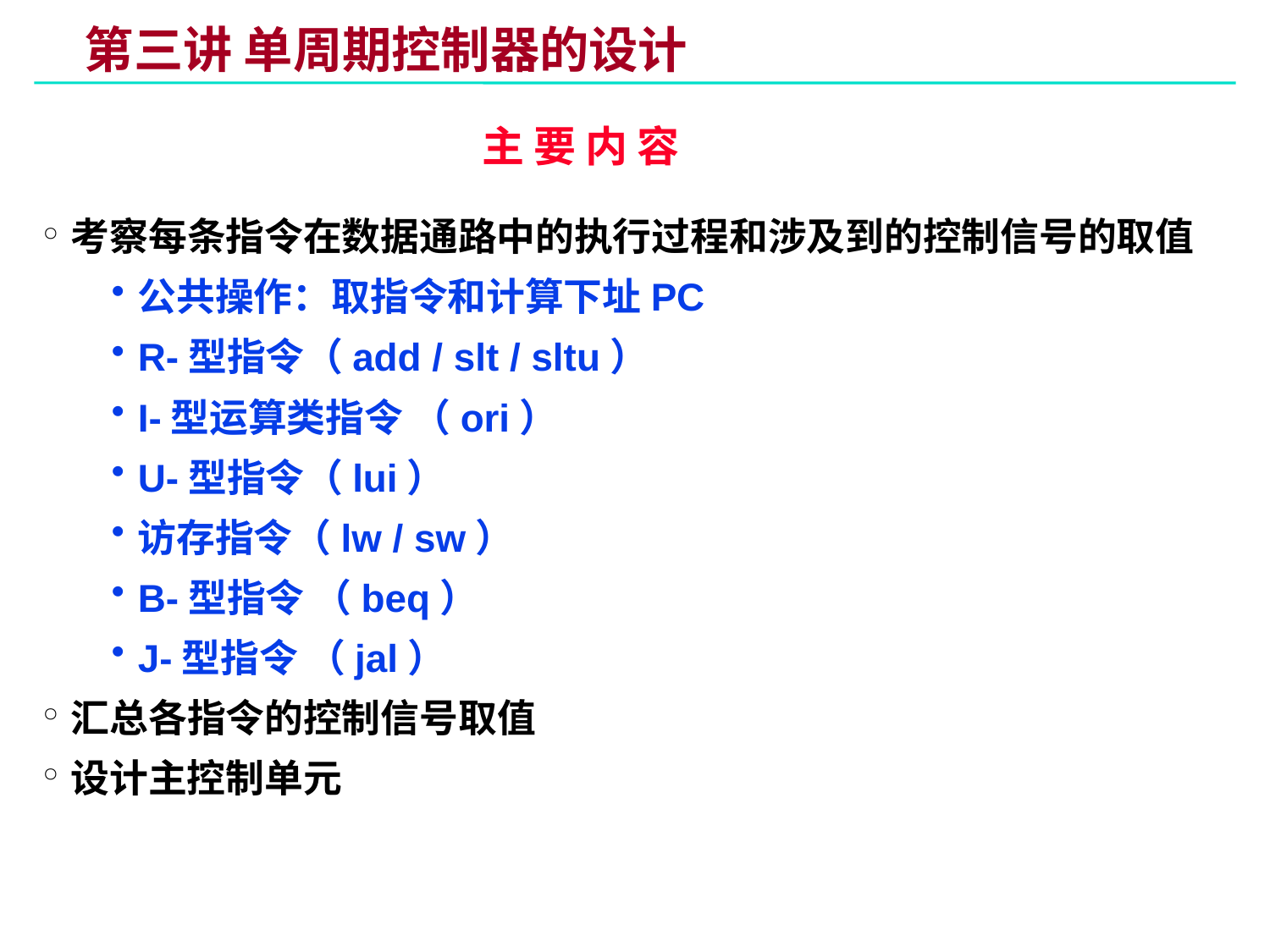

# 第三讲 单周期控制器的设计
主 要 内 容
考察每条指令在数据通路中的执行过程和涉及到的控制信号的取值
公共操作：取指令和计算下址PC
R-型指令（add / slt / sltu）
I-型运算类指令 （ori）
U-型指令（lui）
访存指令（lw / sw）
B-型指令 （beq）
J-型指令 （jal）
汇总各指令的控制信号取值
设计主控制单元